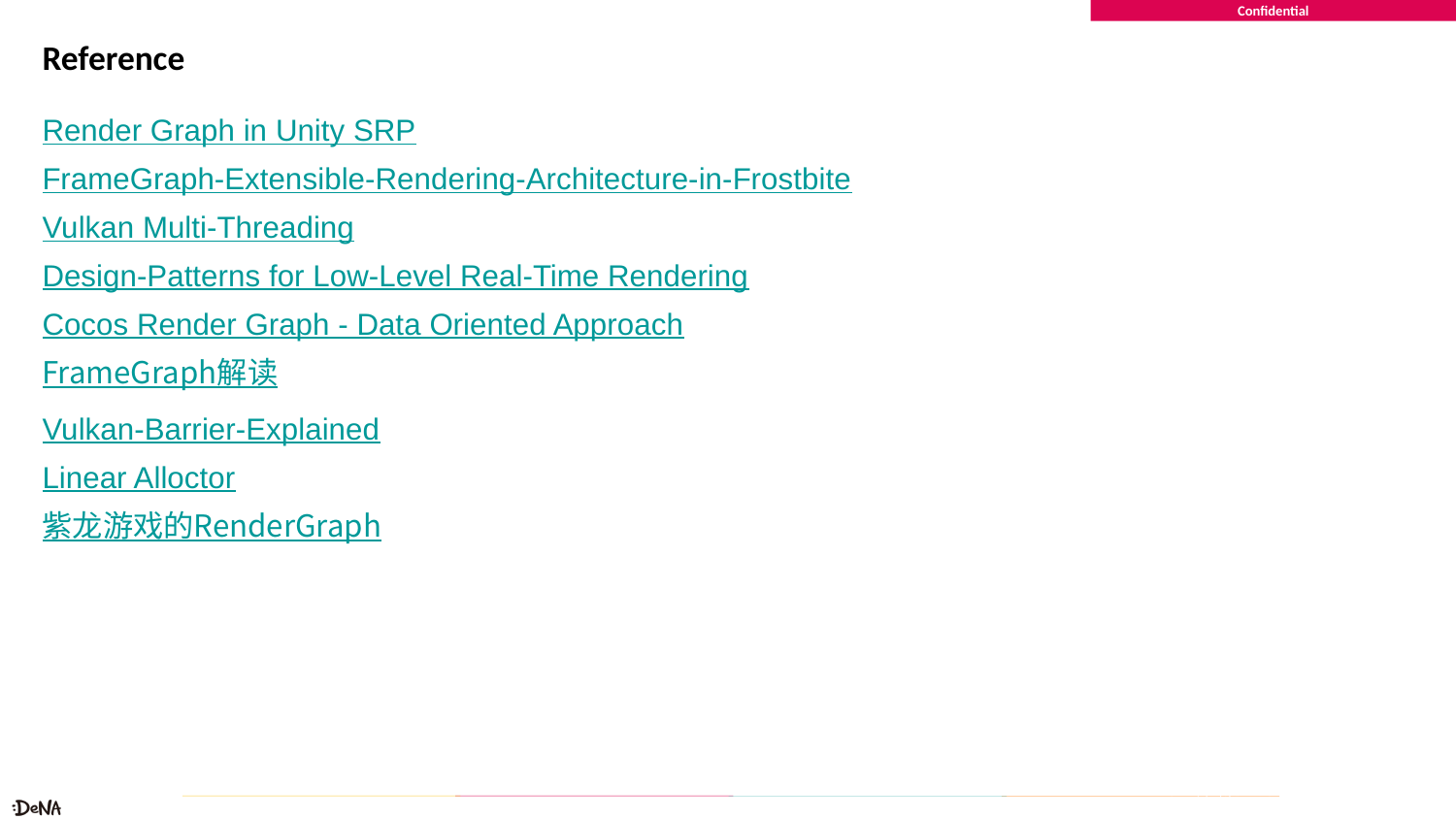

# Reference
Render Graph in Unity SRP
FrameGraph-Extensible-Rendering-Architecture-in-Frostbite
Vulkan Multi-Threading
Design-Patterns for Low-Level Real-Time Rendering
Cocos Render Graph - Data Oriented Approach
FrameGraph解读
Vulkan-Barrier-Explained
Linear Alloctor
紫龙游戏的RenderGraph